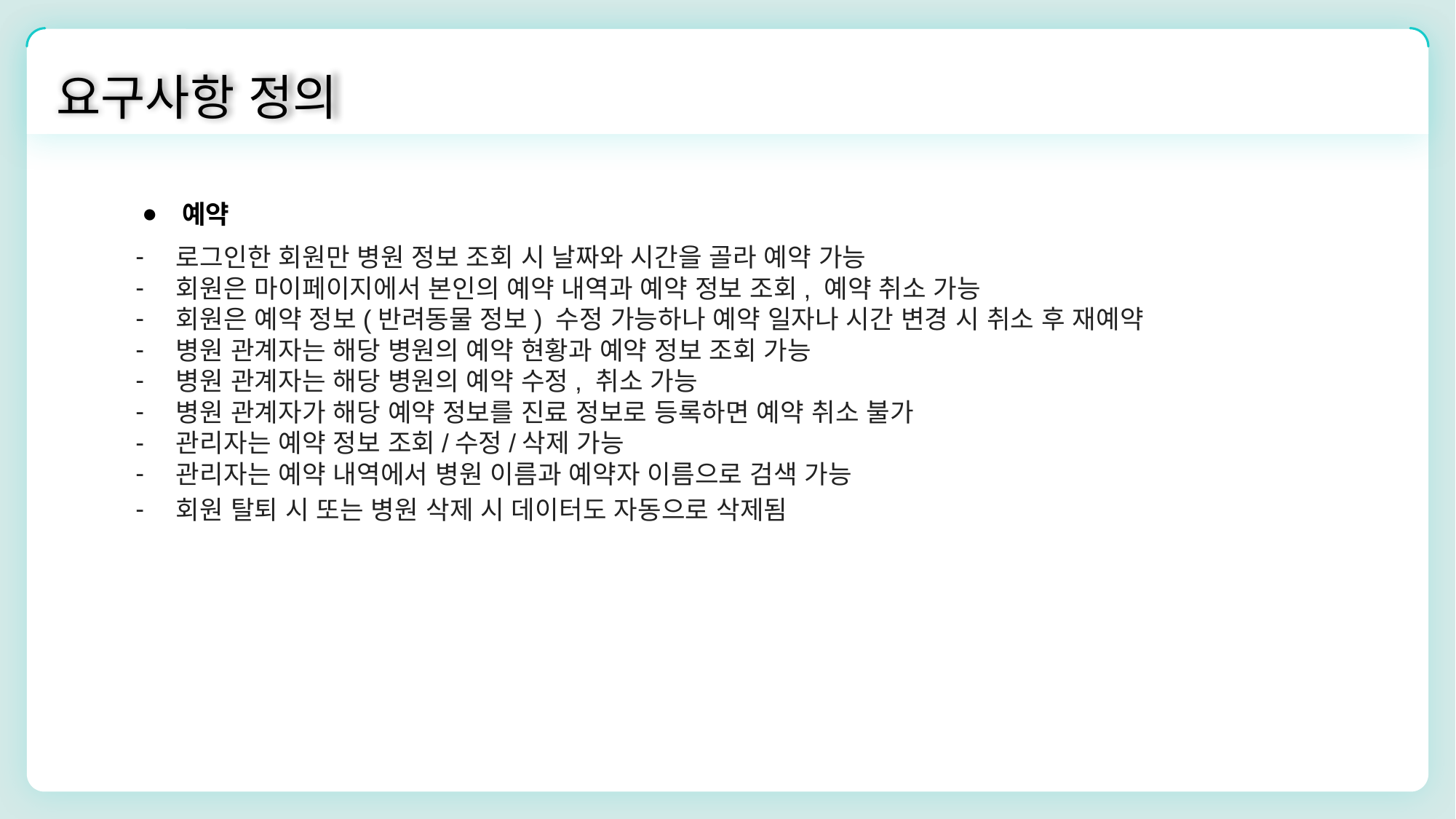

요구사항 정의
예약

로그인한 회원만 병원 정보 조회 시 날짜와 시간을 골라 예약 가능
회원은 마이페이지에서 본인의 예약 내역과 예약 정보 조회, 예약 취소 가능
회원은 예약 정보(반려동물 정보) 수정 가능하나 예약 일자나 시간 변경 시 취소 후 재예약
병원 관계자는 해당 병원의 예약 현황과 예약 정보 조회 가능
병원 관계자는 해당 병원의 예약 수정, 취소 가능
병원 관계자가 해당 예약 정보를 진료 정보로 등록하면 예약 취소 불가
관리자는 예약 정보 조회/수정/삭제 가능
관리자는 예약 내역에서 병원 이름과 예약자 이름으로 검색 가능
회원 탈퇴 시 또는 병원 삭제 시 데이터도 자동으로 삭제됨